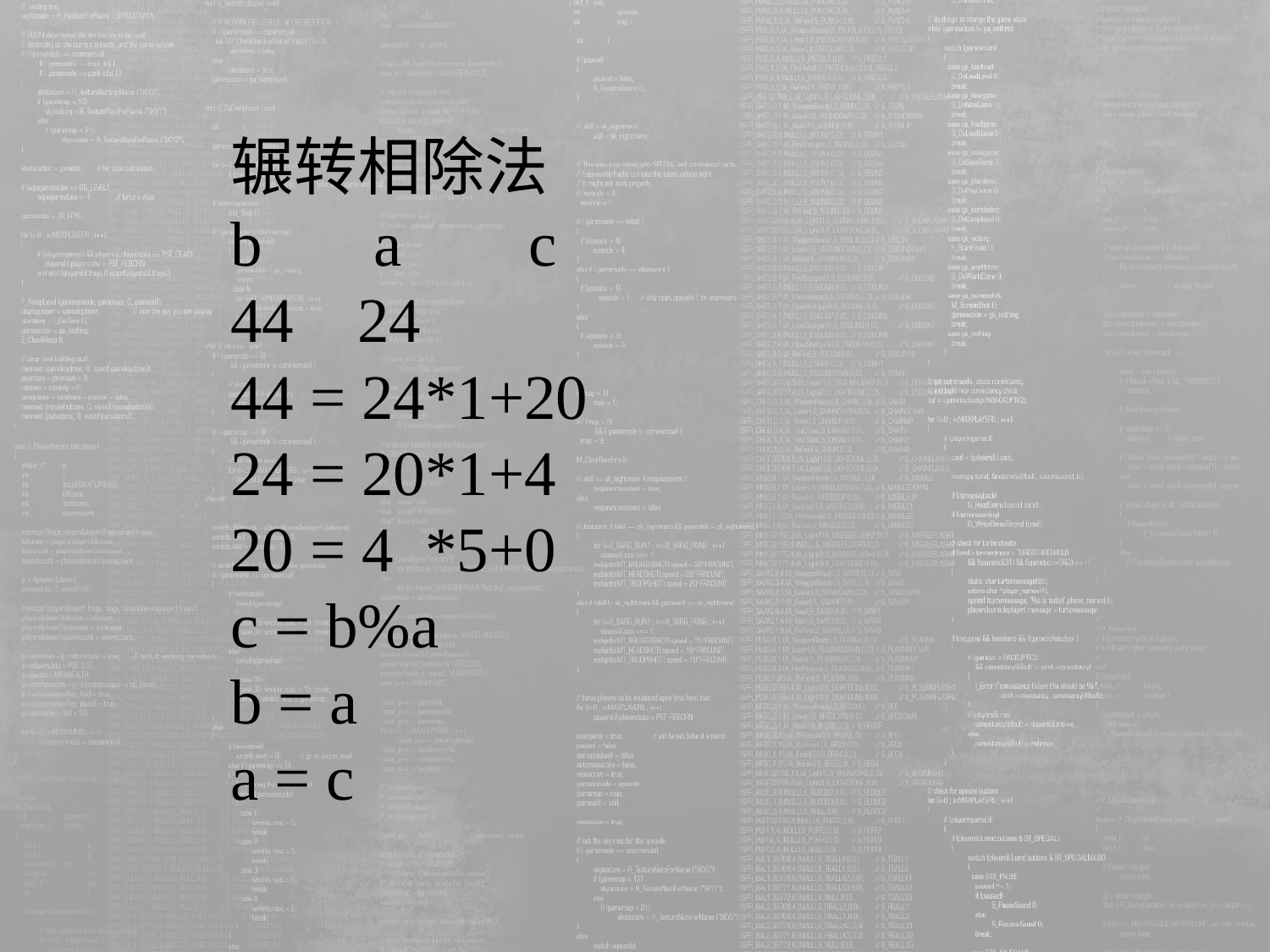

辗转相除法
b       a        c
44    24
44 = 24*1+20
24 = 20*1+4
20 = 4  *5+0
c = b%a
b = a
a = c